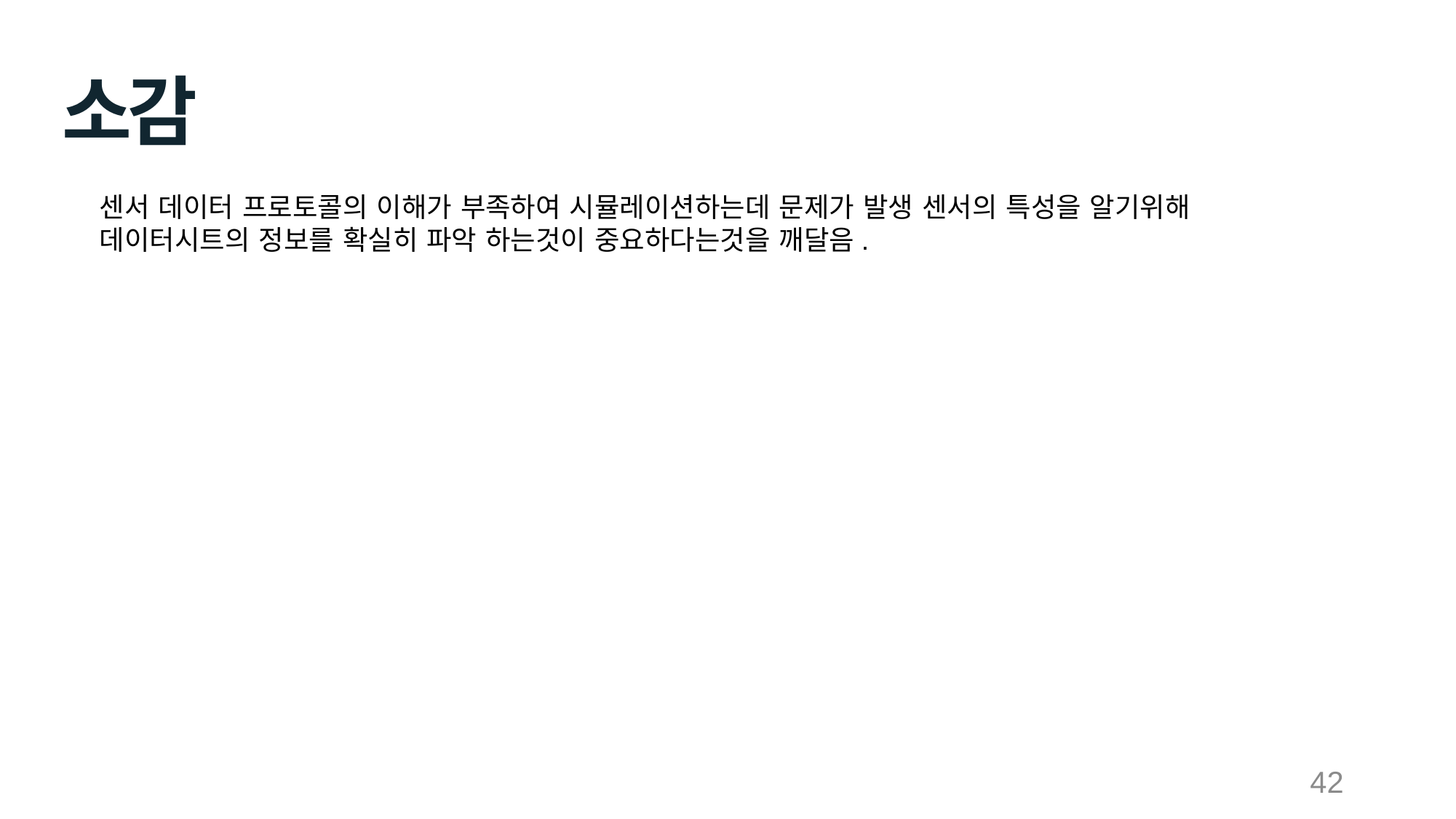

소감
센서 데이터 프로토콜의 이해가 부족하여 시뮬레이션하는데 문제가 발생 센서의 특성을 알기위해 데이터시트의 정보를 확실히 파악 하는것이 중요하다는것을 깨달음.

42